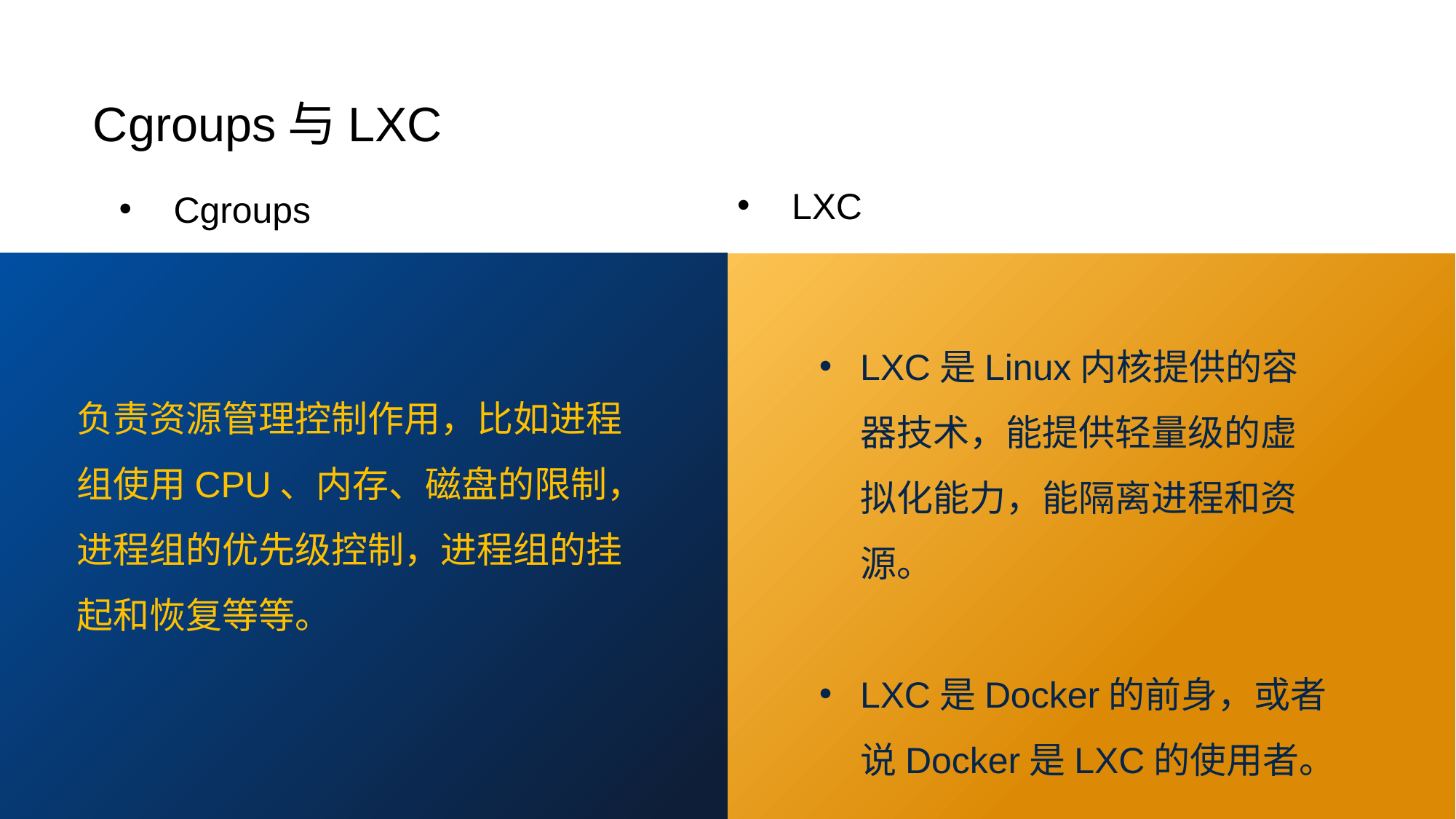

Cgroups与LXC
LXC
Cgroups

LXC是Linux内核提供的容器技术，能提供轻量级的虚拟化能力，能隔离进程和资源。

LXC是Docker的前身，或者说Docker是LXC的使用者。
负责资源管理控制作用，比如进程组使用CPU、内存、磁盘的限制，进程组的优先级控制，进程组的挂起和恢复等等。